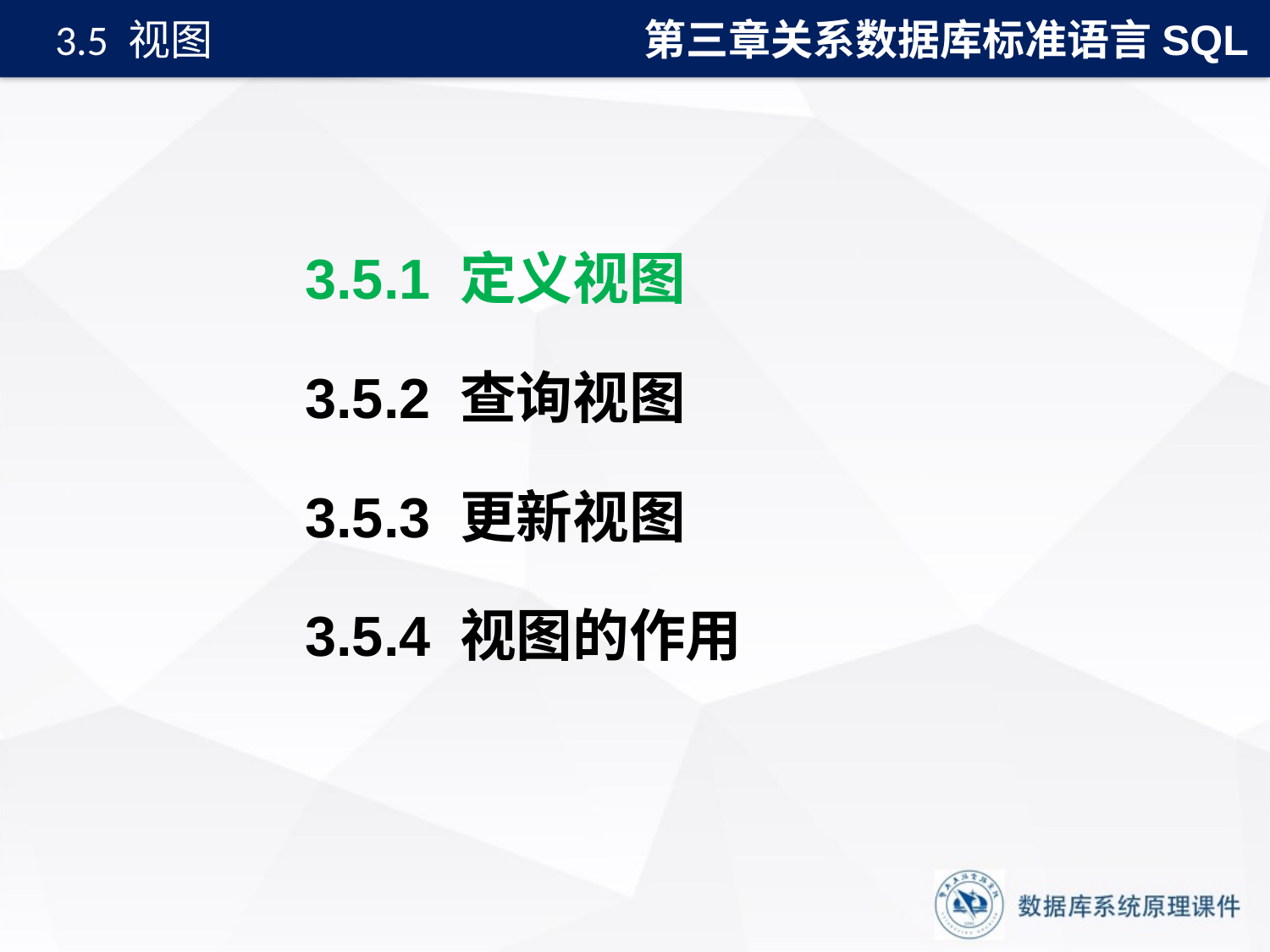

第三章关系数据库标准语言SQL
3.5 视图
 3.5.1 定义视图
 3.5.2 查询视图
 3.5.3 更新视图
 3.5.4 视图的作用